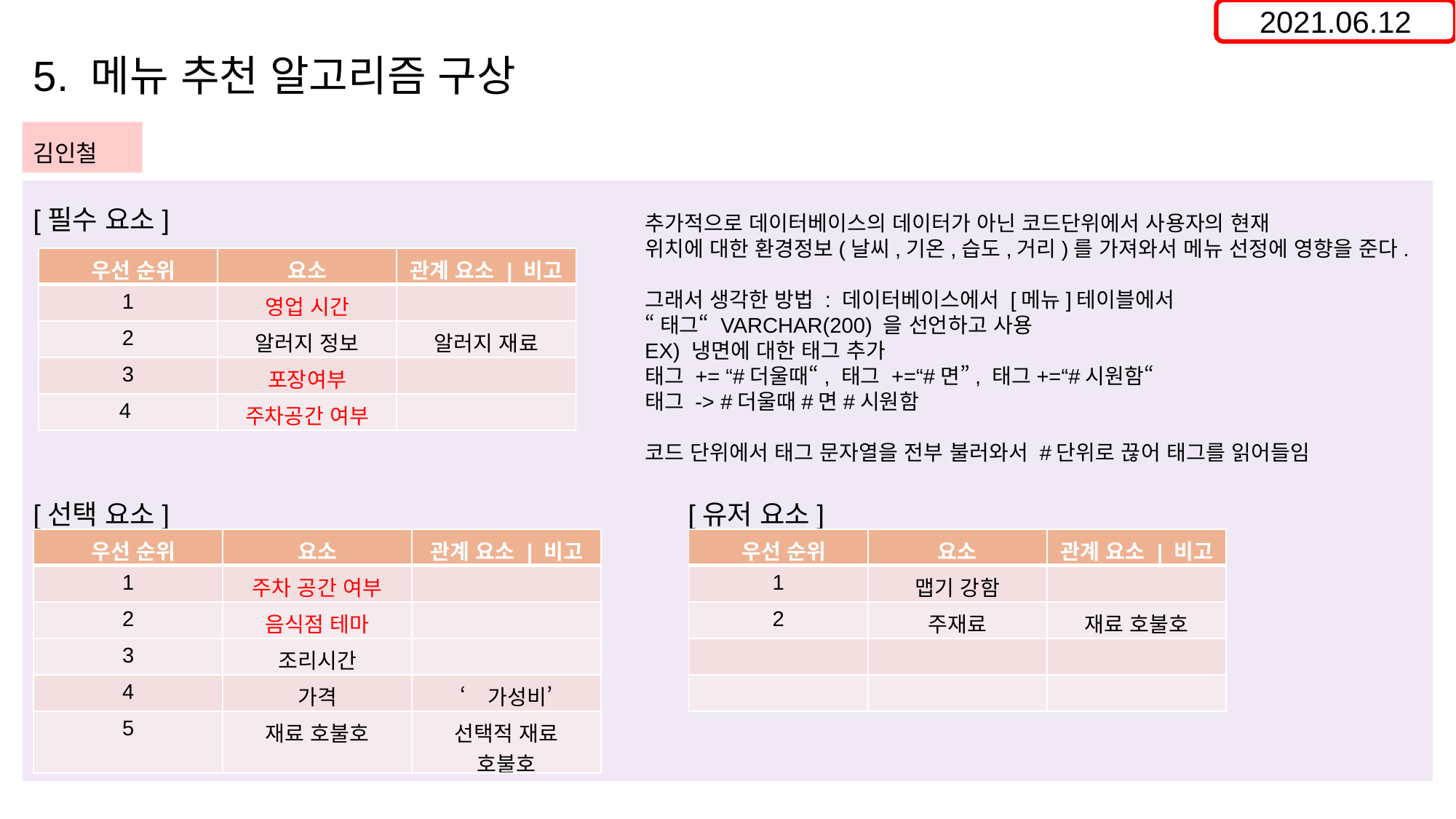

2021.06.12
5. 메뉴 추천 알고리즘 구상
김인철
[필수 요소]

[선택 요소]					[유저 요소]

추가적으로 데이터베이스의 데이터가 아닌 코드단위에서 사용자의 현재
위치에 대한 환경정보(날씨,기온,습도,거리)를 가져와서 메뉴 선정에 영향을 준다.

그래서 생각한 방법 : 데이터베이스에서 [메뉴]테이블에서
“태그“ VARCHAR(200) 을 선언하고 사용
EX) 냉면에 대한 태그 추가
태그 += “#더울때“, 태그 +=“#면”, 태그+=“#시원함“
태그 -> #더울때#면#시원함

코드 단위에서 태그 문자열을 전부 불러와서 #단위로 끊어 태그를 읽어들임
| 우선 순위 | 요소 | 관계 요소 | 비고 |
| --- | --- | --- |
| 1 | 영업 시간 |  |
| 2 | 알러지 정보 | 알러지 재료 |
| 3 | 포장여부 |  |
| 4 | 주차공간 여부 |  |
| 우선 순위 | 요소 | 관계 요소 | 비고 |
| --- | --- | --- |
| 1 | 주차 공간 여부 |  |
| 2 | 음식점 테마 |  |
| 3 | 조리시간 |  |
| 4 | 가격 | ‘가성비’ |
| 5 | 재료 호불호 | 선택적 재료 호불호 |
| 우선 순위 | 요소 | 관계 요소 | 비고 |
| --- | --- | --- |
| 1 | 맵기 강함 |  |
| 2 | 주재료 | 재료 호불호 |
|  |  |  |
|  |  |  |